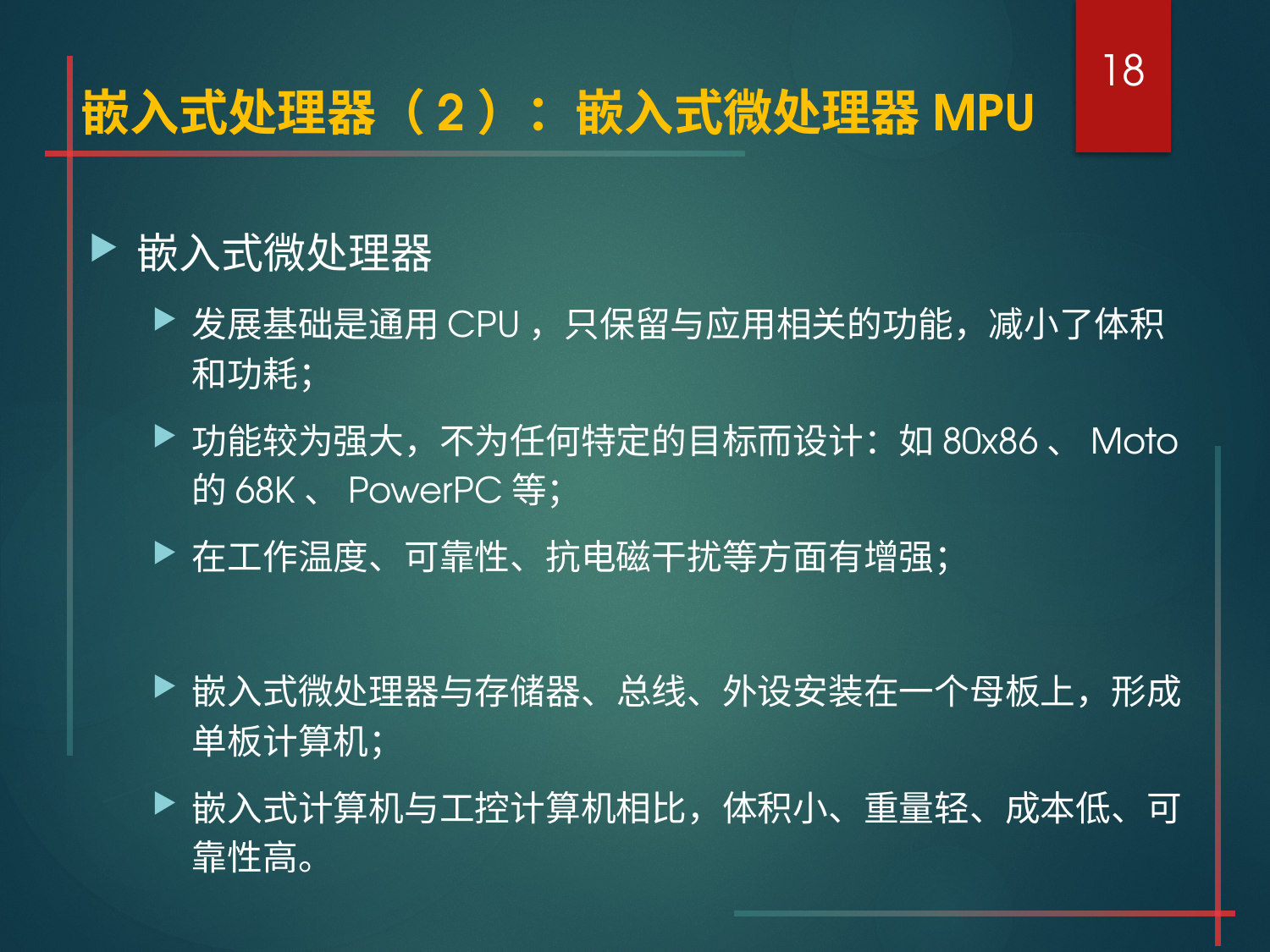

18
嵌入式处理器（2）：嵌入式微处理器MPU
嵌入式微处理器
发展基础是通用CPU，只保留与应用相关的功能，减小了体积和功耗；
功能较为强大，不为任何特定的目标而设计：如80x86、Moto的68K、PowerPC等；
在工作温度、可靠性、抗电磁干扰等方面有增强；

嵌入式微处理器与存储器、总线、外设安装在一个母板上，形成单板计算机；
嵌入式计算机与工控计算机相比，体积小、重量轻、成本低、可靠性高。